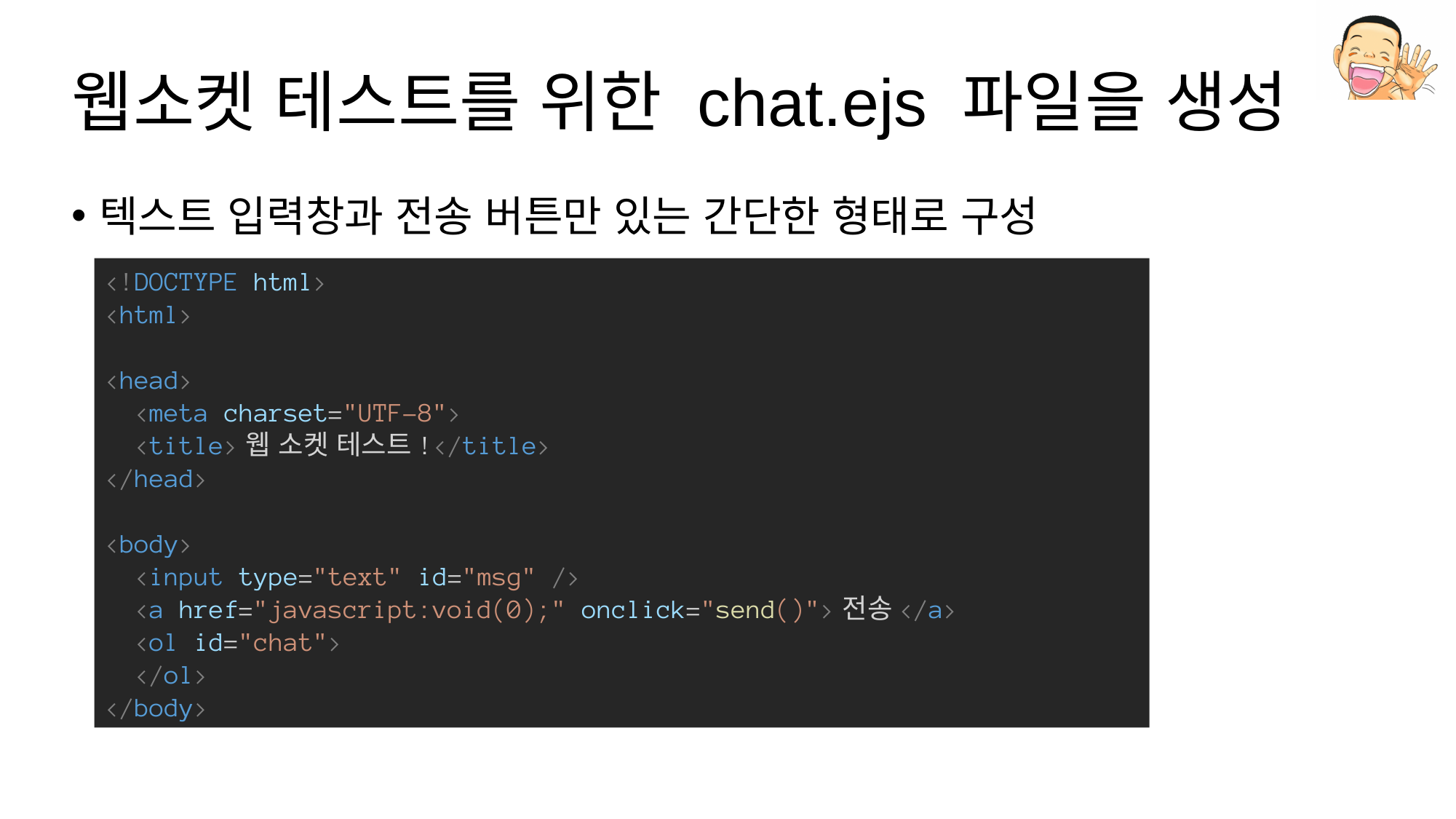

# 웹소켓 테스트를 위한 chat.ejs 파일을 생성
텍스트 입력창과 전송 버튼만 있는 간단한 형태로 구성
<!DOCTYPE html>
<html>
<head>
  <meta charset="UTF-8">
  <title>웹 소켓 테스트!</title>
</head>
<body>
  <input type="text" id="msg" />
  <a href="javascript:void(0);" onclick="send()">전송</a>
  <ol id="chat">
  </ol>
</body>